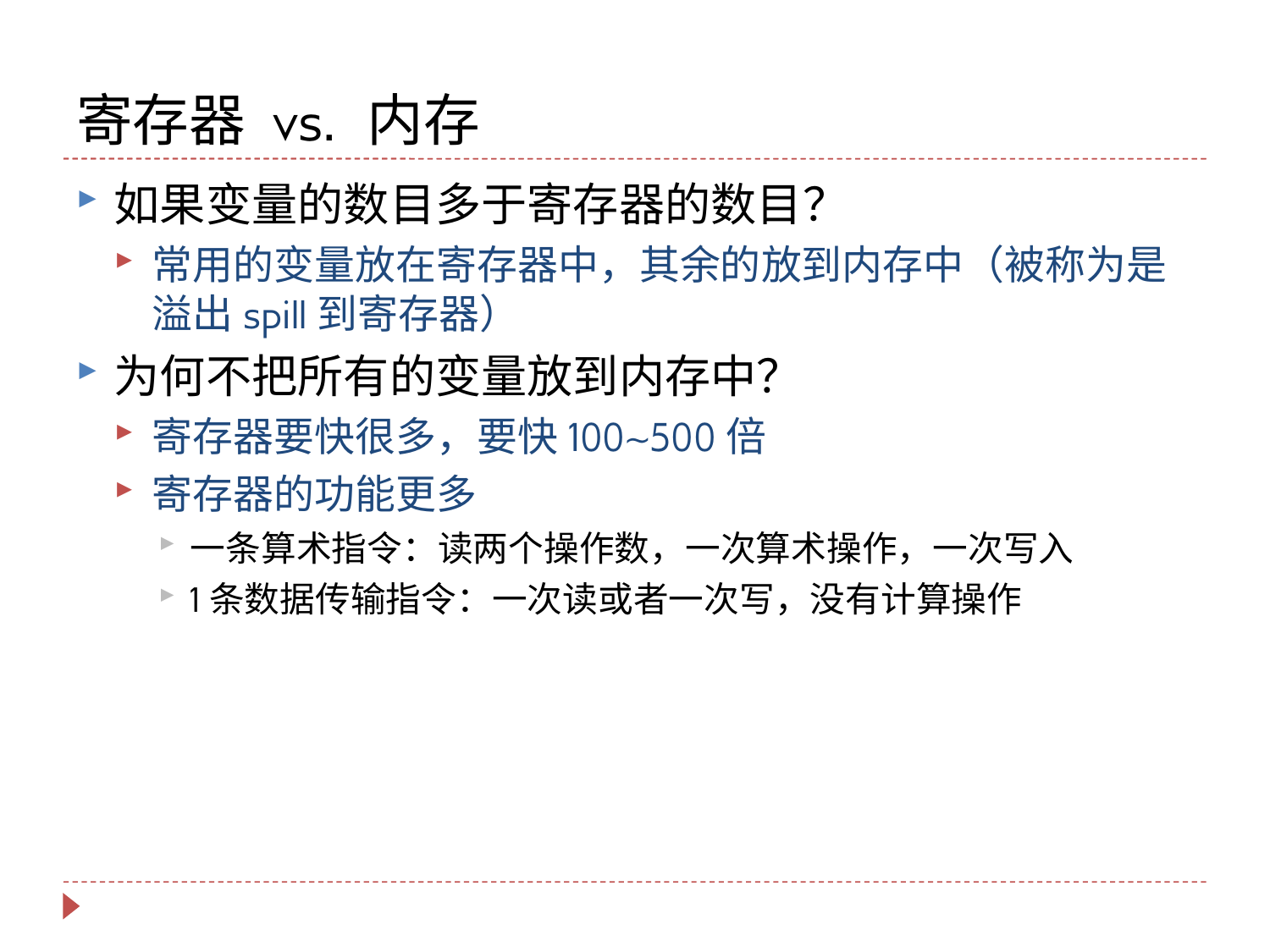

# 寄存器 vs. 内存
如果变量的数目多于寄存器的数目？
常用的变量放在寄存器中，其余的放到内存中（被称为是溢出spill到寄存器）
为何不把所有的变量放到内存中？
寄存器要快很多，要快100~500倍
寄存器的功能更多
一条算术指令：读两个操作数，一次算术操作，一次写入
1条数据传输指令：一次读或者一次写，没有计算操作